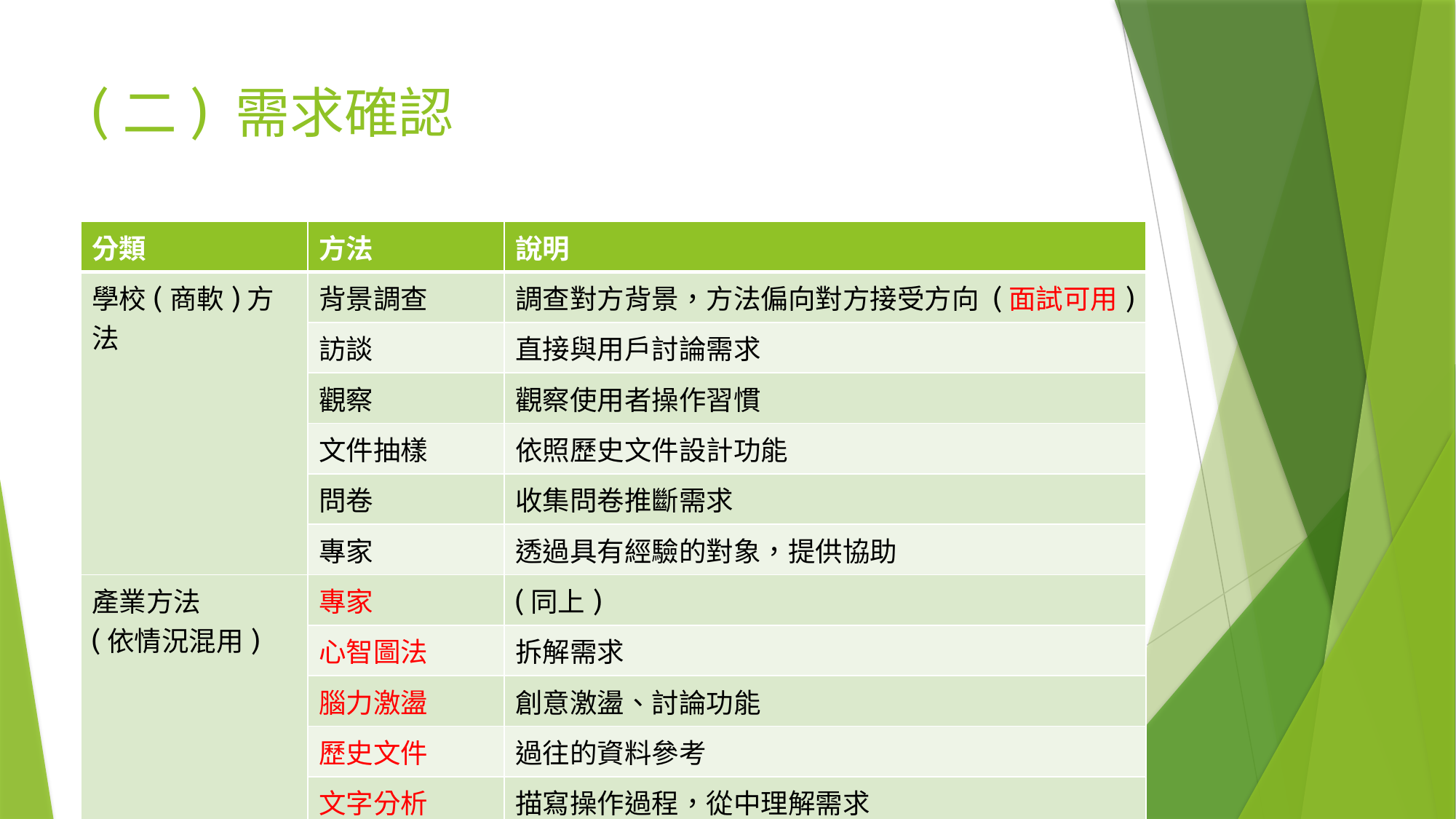

# (二) 需求確認
| 分類 | 方法 | 說明 |
| --- | --- | --- |
| 學校(商軟)方法 | 背景調查 | 調查對方背景，方法偏向對方接受方向 (面試可用) |
|  | 訪談 | 直接與用戶討論需求 |
|  | 觀察 | 觀察使用者操作習慣 |
|  | 文件抽樣 | 依照歷史文件設計功能 |
|  | 問卷 | 收集問卷推斷需求 |
|  | 專家 | 透過具有經驗的對象，提供協助 |
| 產業方法 (依情況混用) | 專家 | (同上) |
|  | 心智圖法 | 拆解需求 |
|  | 腦力激盪 | 創意激盪、討論功能 |
|  | 歷史文件 | 過往的資料參考 |
|  | 文字分析 | 描寫操作過程，從中理解需求 |
|  | UML | 統一塑模語言 |